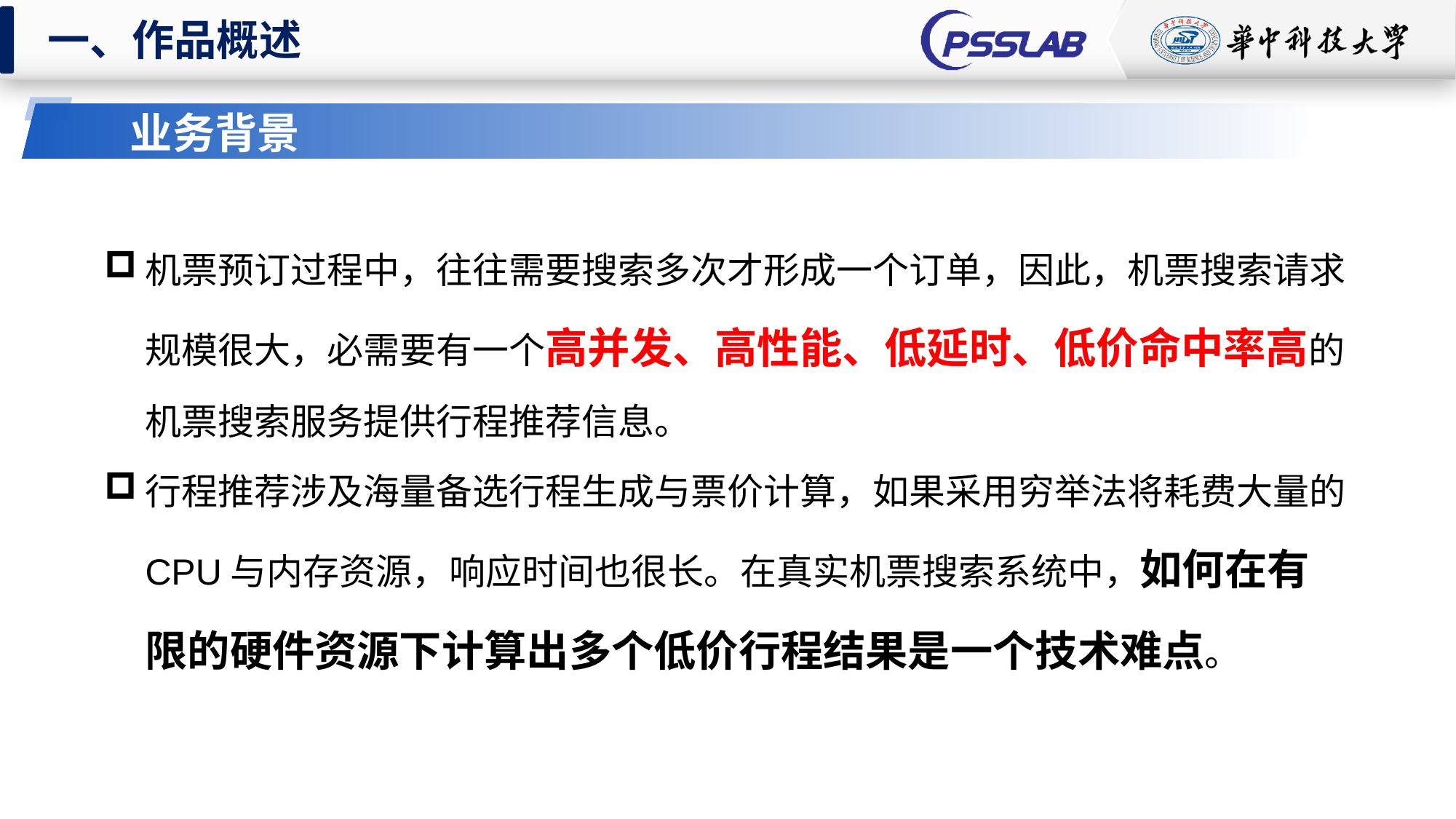

一、作品概述

业务背景
机票预订过程中，往往需要搜索多次才形成一个订单，因此，机票搜索请求规模很大，必需要有一个高并发、高性能、低延时、低价命中率高的机票搜索服务提供行程推荐信息。
行程推荐涉及海量备选行程生成与票价计算，如果采用穷举法将耗费大量的CPU与内存资源，响应时间也很长。在真实机票搜索系统中，如何在有限的硬件资源下计算出多个低价行程结果是一个技术难点。